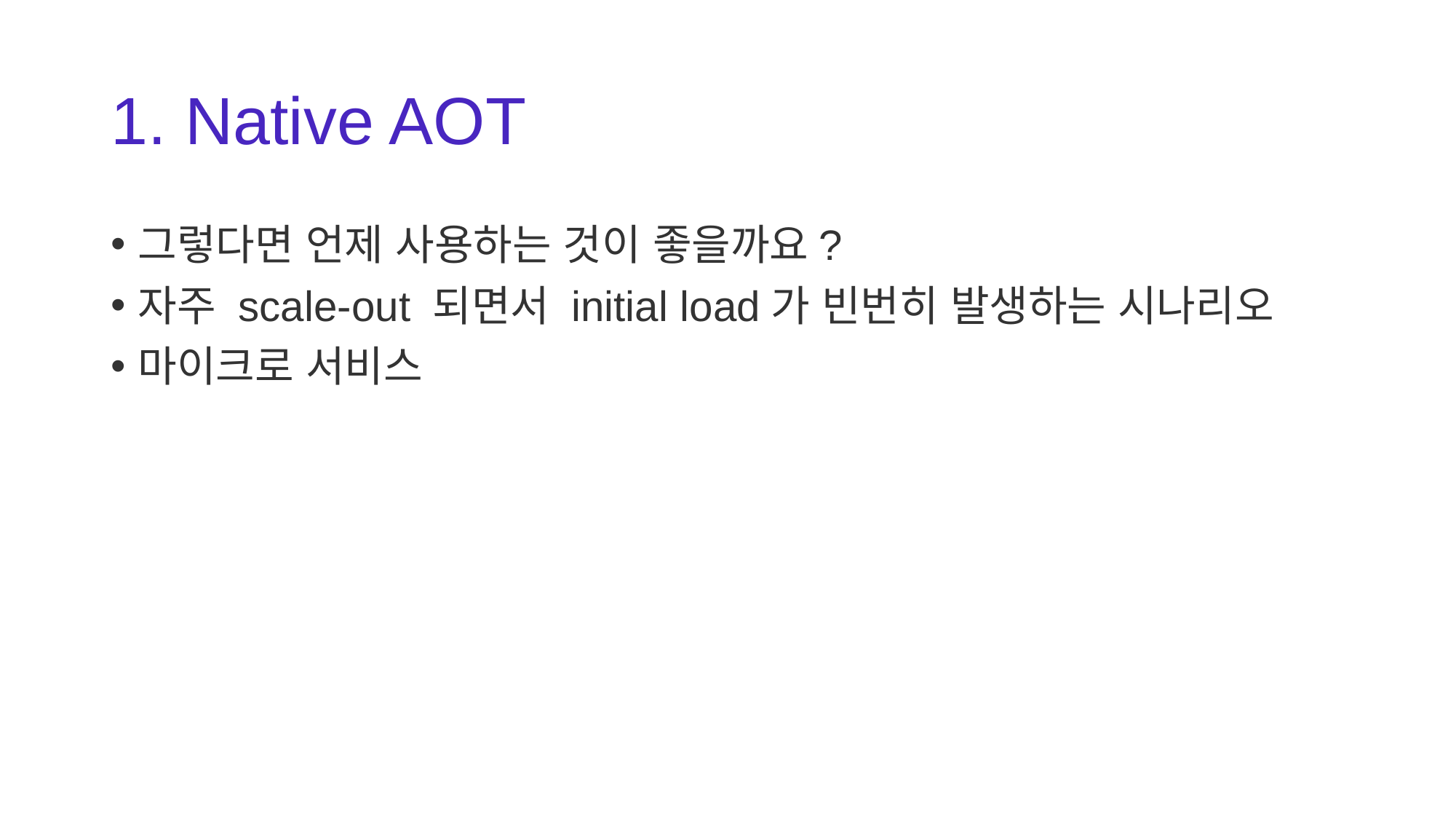

# 1. Native AOT
그렇다면 언제 사용하는 것이 좋을까요?
자주 scale-out 되면서 initial load가 빈번히 발생하는 시나리오
마이크로 서비스